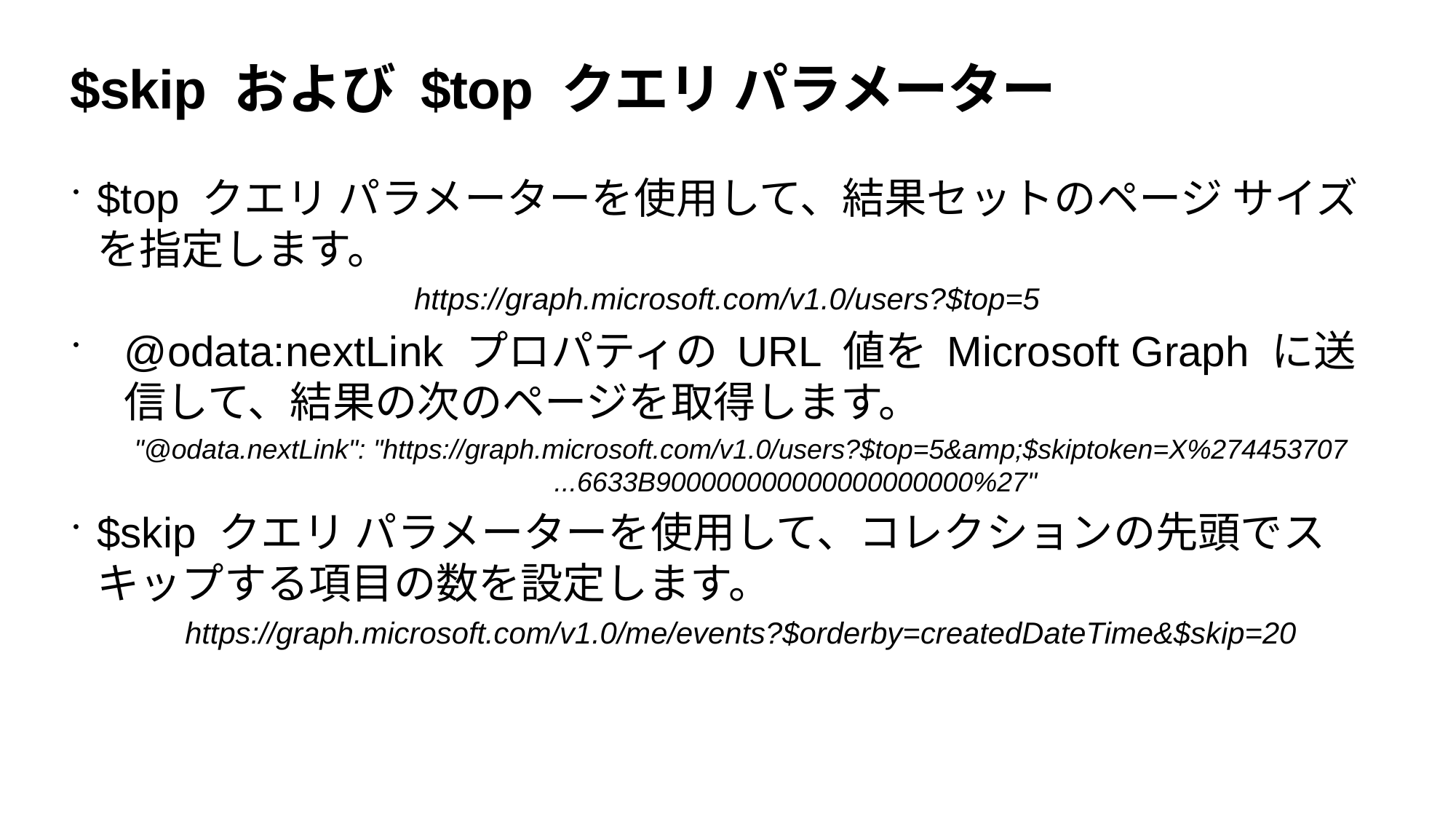

# $skip および $top クエリ パラメーター
$top クエリ パラメーターを使用して、結果セットのページ サイズを指定します。
https://graph.microsoft.com/v1.0/users?$top=5
@odata:nextLink プロパティの URL 値を Microsoft Graph に送信して、結果の次のページを取得します。
"@odata.nextLink": "https://graph.microsoft.com/v1.0/users?$top=5&amp;$skiptoken=X%274453707	...6633B900000000000000000000%27"
$skip クエリ パラメーターを使用して、コレクションの先頭でスキップする項目の数を設定します。
https://graph.microsoft.com/v1.0/me/events?$orderby=createdDateTime&$skip=20